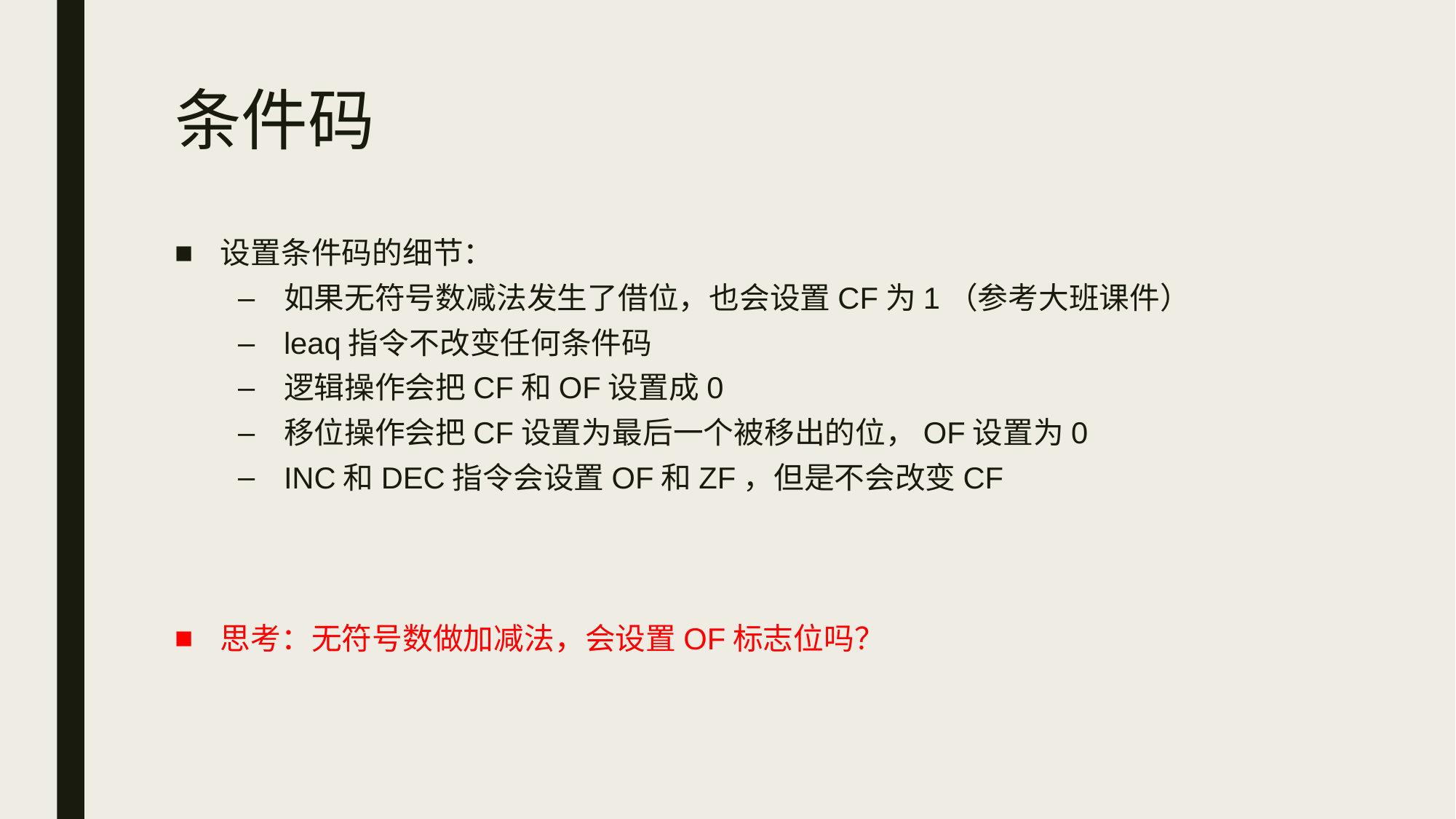

# 条件码
设置条件码的细节：
如果无符号数减法发生了借位，也会设置CF为1（参考大班课件）
leaq指令不改变任何条件码
逻辑操作会把CF和OF设置成0
移位操作会把CF设置为最后一个被移出的位，OF设置为0
INC和DEC指令会设置OF和ZF，但是不会改变CF

思考：无符号数做加减法，会设置OF标志位吗？